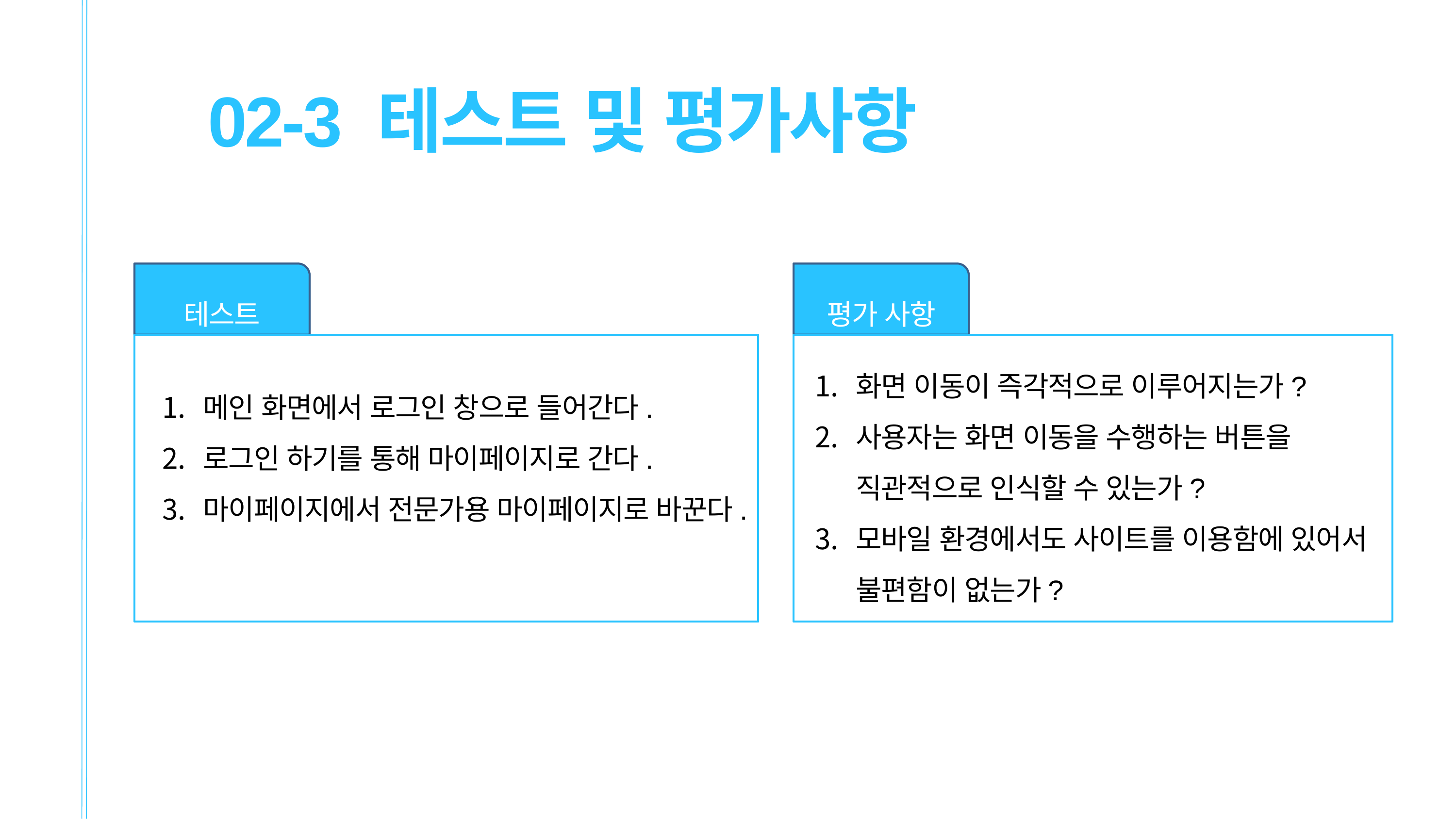

02-3 테스트 및 평가사항
테스트
평가 사항

화면 이동이 즉각적으로 이루어지는가?
사용자는 화면 이동을 수행하는 버튼을   직관적으로 인식할 수 있는가?
모바일 환경에서도 사이트를 이용함에 있어서 불편함이 없는가?
메인 화면에서 로그인 창으로 들어간다.
로그인 하기를 통해 마이페이지로 간다.
마이페이지에서 전문가용 마이페이지로 바꾼다.